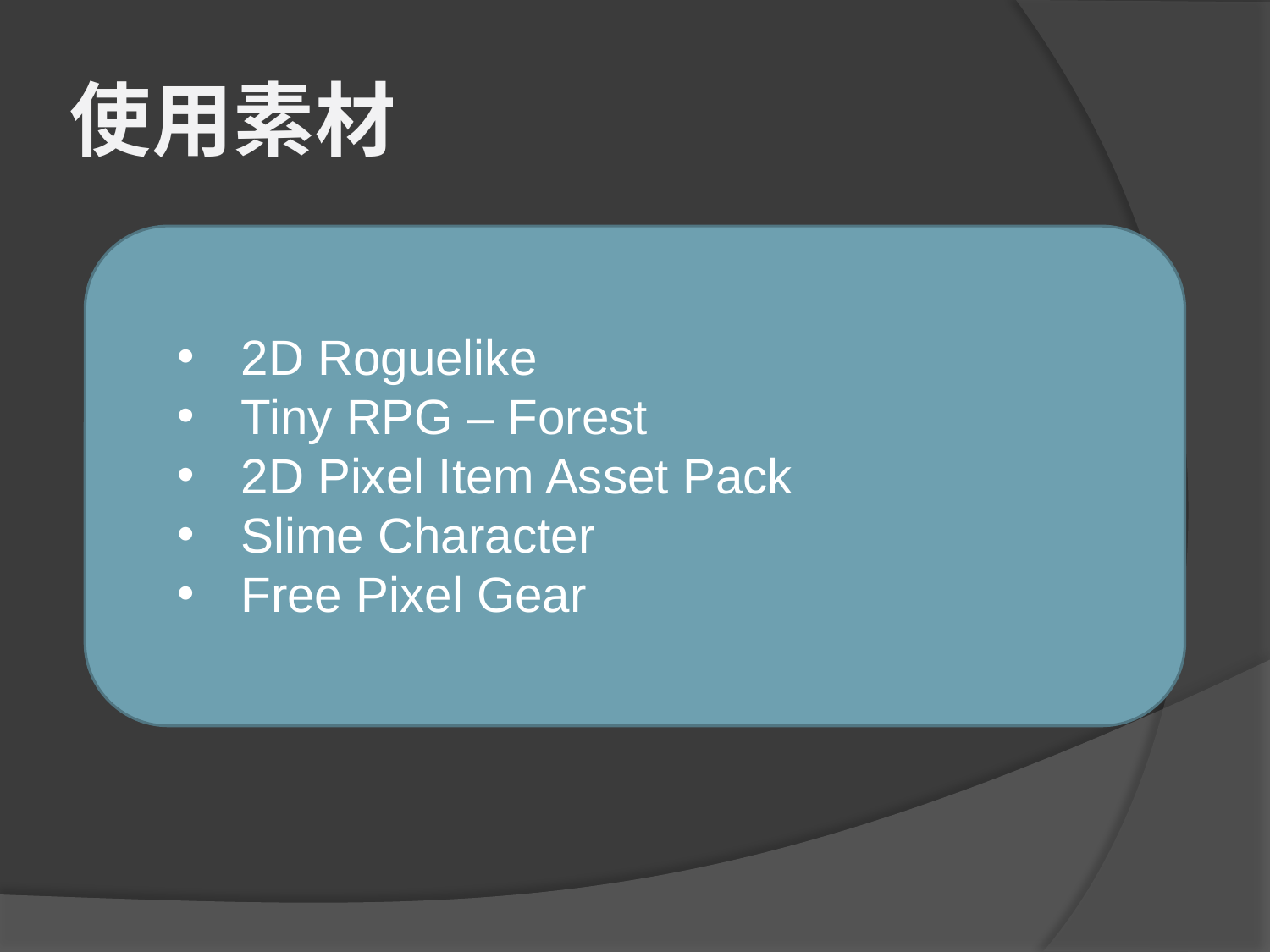

# 使用素材

2D Roguelike
Tiny RPG – Forest
2D Pixel Item Asset Pack
Slime Character
Free Pixel Gear